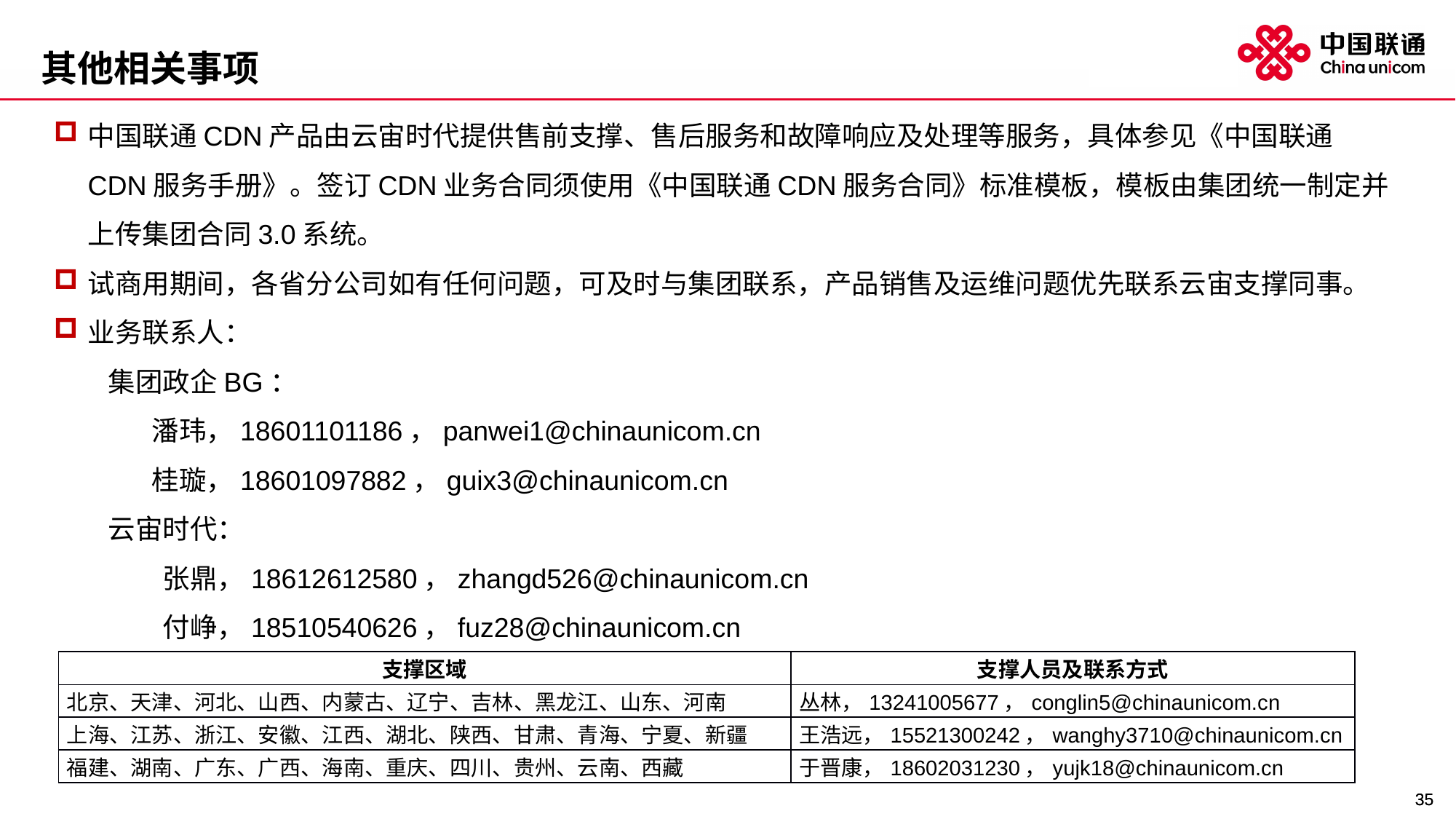

# 其他相关事项
中国联通CDN产品由云宙时代提供售前支撑、售后服务和故障响应及处理等服务，具体参见《中国联通CDN服务手册》。签订CDN业务合同须使用《中国联通CDN服务合同》标准模板，模板由集团统一制定并上传集团合同3.0系统。
试商用期间，各省分公司如有任何问题，可及时与集团联系，产品销售及运维问题优先联系云宙支撑同事。
业务联系人：
集团政企BG：
      潘玮，18601101186，panwei1@chinaunicom.cn
      桂璇，18601097882，guix3@chinaunicom.cn
云宙时代：
张鼎，18612612580，zhangd526@chinaunicom.cn
付峥，18510540626，fuz28@chinaunicom.cn
| 支撑区域 | 支撑人员及联系方式 |
| --- | --- |
| 北京、天津、河北、山西、内蒙古、辽宁、吉林、黑龙江、山东、河南 | 丛林，13241005677，conglin5@chinaunicom.cn |
| 上海、江苏、浙江、安徽、江西、湖北、陕西、甘肃、青海、宁夏、新疆 | 王浩远，15521300242，wanghy3710@chinaunicom.cn |
| 福建、湖南、广东、广西、海南、重庆、四川、贵州、云南、西藏 | 于晋康，18602031230，yujk18@chinaunicom.cn |